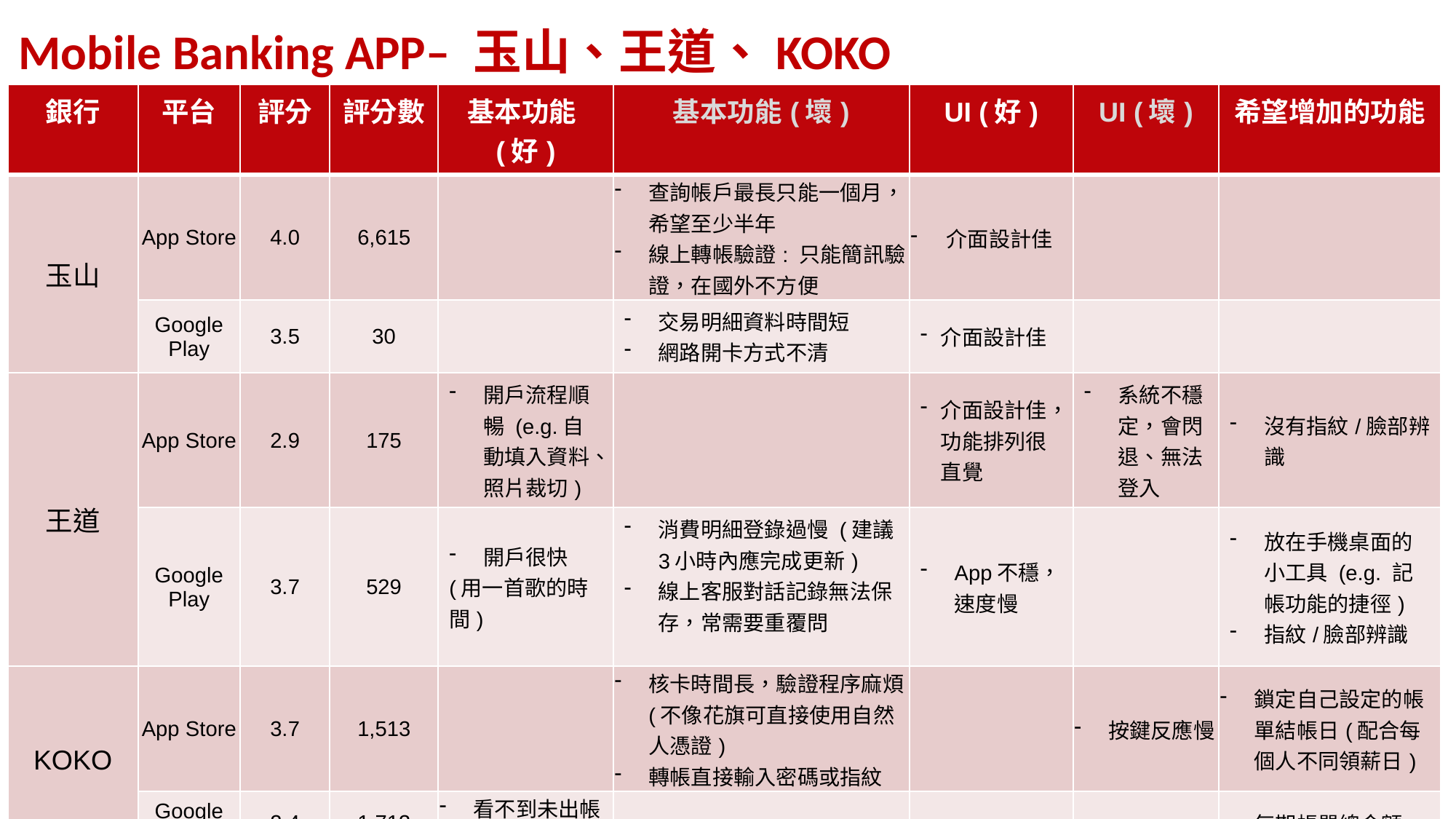

# Mobile Banking APP– 玉山、王道、KOKO
| 銀行 | 平台 | 評分 | 評分數 | 基本功能(好) | 基本功能(壞) | UI (好) | UI (壞) | 希望增加的功能 |
| --- | --- | --- | --- | --- | --- | --- | --- | --- |
| 玉山 | App Store | 4.0 | 6,615 |  | 查詢帳戶最長只能一個月，希望至少半年 線上轉帳驗證: 只能簡訊驗證，在國外不方便 | 介面設計佳 |  |  |
|  | Google Play | 3.5 | 30 |  | 交易明細資料時間短 網路開卡方式不清 | 介面設計佳 |  |  |
| 王道 | App Store | 2.9 | 175 | 開戶流程順暢 (e.g.自動填入資料、照片裁切) |  | 介面設計佳，功能排列很直覺 | 系統不穩定，會閃退、無法登入 | 沒有指紋/臉部辨識 |
|  | Google Play | 3.7 | 529 | 開戶很快 (用一首歌的時間) | 消費明細登錄過慢 (建議3小時內應完成更新) 線上客服對話記錄無法保存，常需要重覆問 | App不穩，速度慢 |  | 放在手機桌面的小工具 (e.g. 記帳功能的捷徑) 指紋/臉部辨識 |
| KOKO | App Store | 3.7 | 1,513 |  | 核卡時間長，驗證程序麻煩(不像花旗可直接使用自然人憑證) 轉帳直接輸入密碼或指紋 |  | 按鍵反應慢 | 鎖定自己設定的帳單結帳日(配合每個人不同領薪日) |
|  | Google Play | 2.4 | 1,713 | 看不到未出帳紀錄 |  |  |  | 每期帳單總金額 |
銀行排序依據App Store評分排行，並篩選評分數>100者。
3